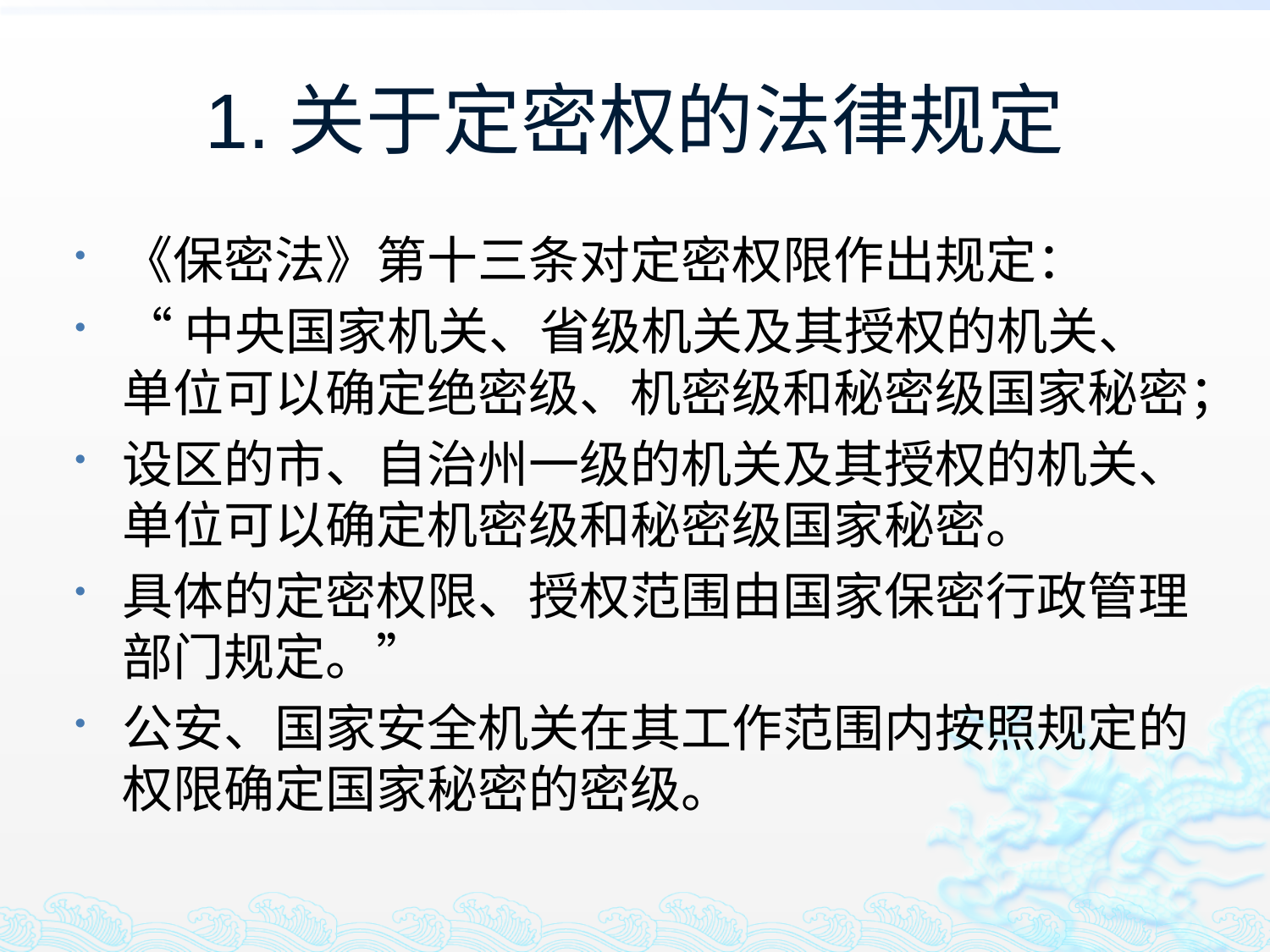

# 1.关于定密权的法律规定
《保密法》第十三条对定密权限作出规定：
“中央国家机关、省级机关及其授权的机关、单位可以确定绝密级、机密级和秘密级国家秘密；
设区的市、自治州一级的机关及其授权的机关、单位可以确定机密级和秘密级国家秘密。
具体的定密权限、授权范围由国家保密行政管理部门规定。”
公安、国家安全机关在其工作范围内按照规定的权限确定国家秘密的密级。